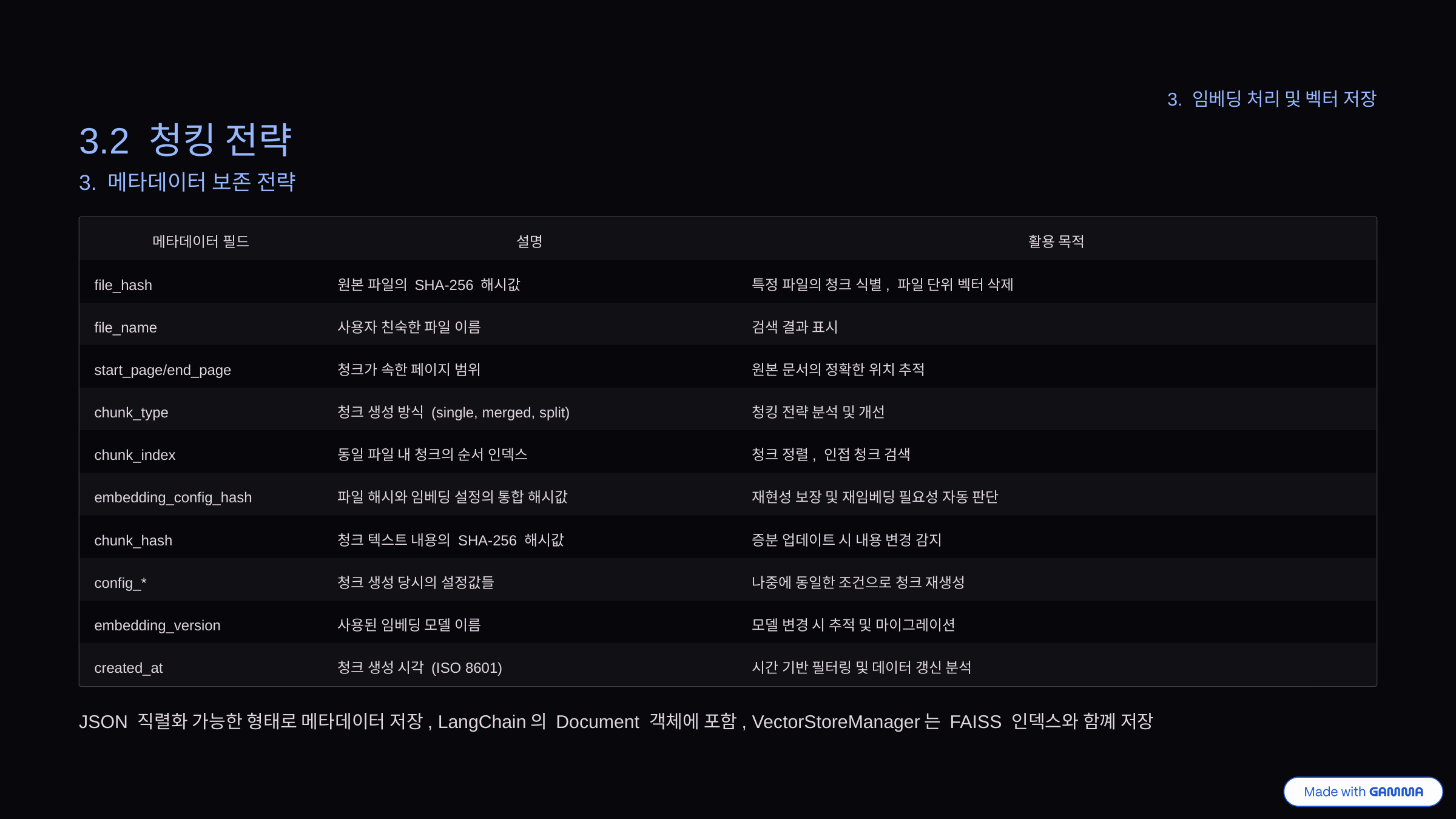

3. 임베딩 처리 및 벡터 저장
3.2 청킹 전략
3. 메타데이터 보존 전략

메타데이터 필드
설명
활용 목적

file_hash
원본 파일의 SHA-256 해시값
특정 파일의 청크 식별, 파일 단위 벡터 삭제

file_name
사용자 친숙한 파일 이름
검색 결과 표시

start_page/end_page
청크가 속한 페이지 범위
원본 문서의 정확한 위치 추적

chunk_type
청크 생성 방식 (single, merged, split)
청킹 전략 분석 및 개선

chunk_index
동일 파일 내 청크의 순서 인덱스
청크 정렬, 인접 청크 검색

embedding_config_hash
파일 해시와 임베딩 설정의 통합 해시값
재현성 보장 및 재임베딩 필요성 자동 판단

chunk_hash
청크 텍스트 내용의 SHA-256 해시값
증분 업데이트 시 내용 변경 감지

config_*
청크 생성 당시의 설정값들
나중에 동일한 조건으로 청크 재생성

embedding_version
사용된 임베딩 모델 이름
모델 변경 시 추적 및 마이그레이션

created_at
청크 생성 시각 (ISO 8601)
시간 기반 필터링 및 데이터 갱신 분석
JSON 직렬화 가능한 형태로 메타데이터 저장, LangChain의 Document 객체에 포함, VectorStoreManager는 FAISS 인덱스와 함꼐 저장